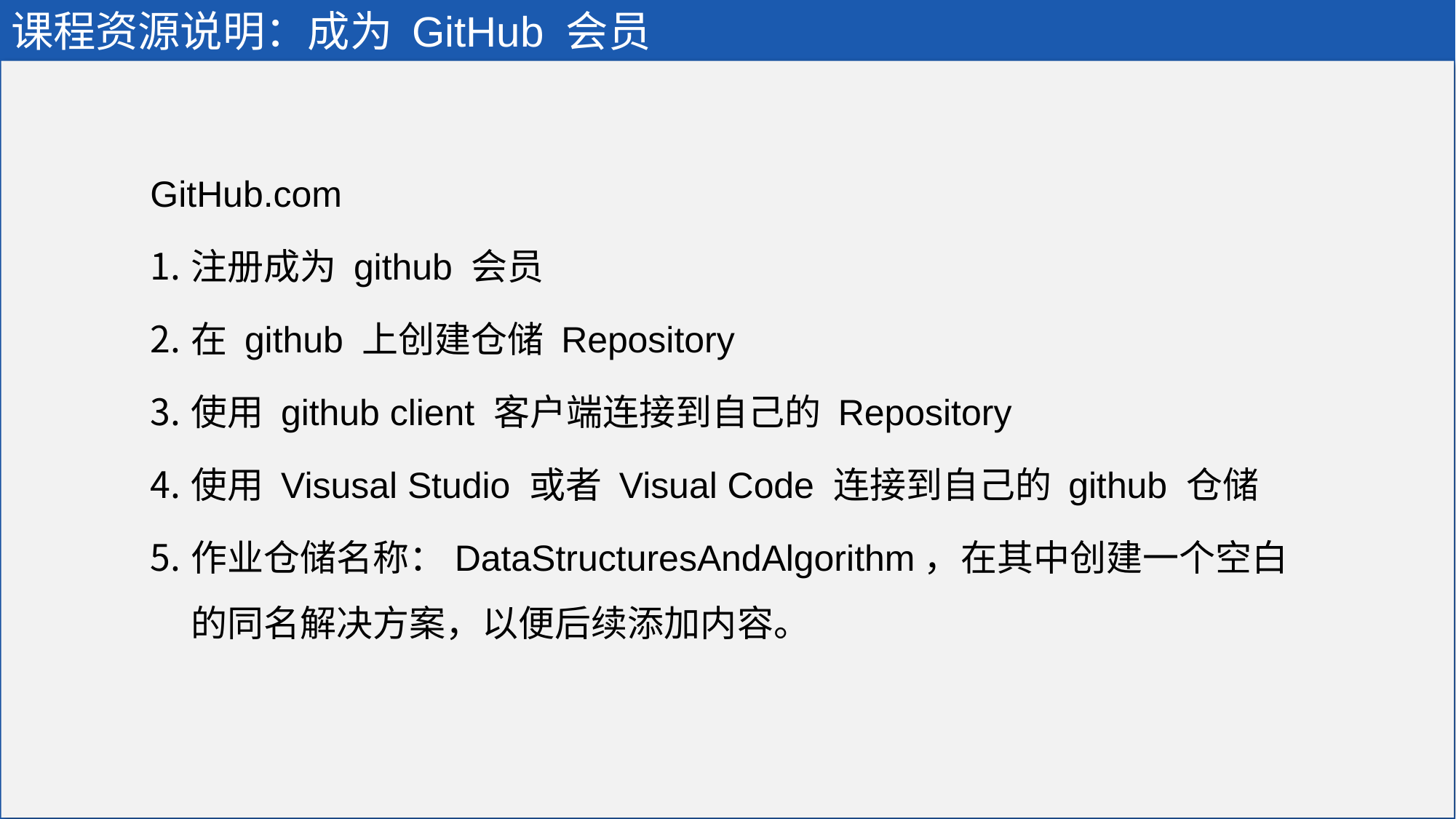

# 课程资源说明：成为 GitHub 会员
GitHub.com
注册成为 github 会员
在 github 上创建仓储 Repository
使用 github client 客户端连接到自己的 Repository
使用 Visusal Studio 或者 Visual Code 连接到自己的 github 仓储
作业仓储名称：DataStructuresAndAlgorithm，在其中创建一个空白的同名解决方案，以便后续添加内容。